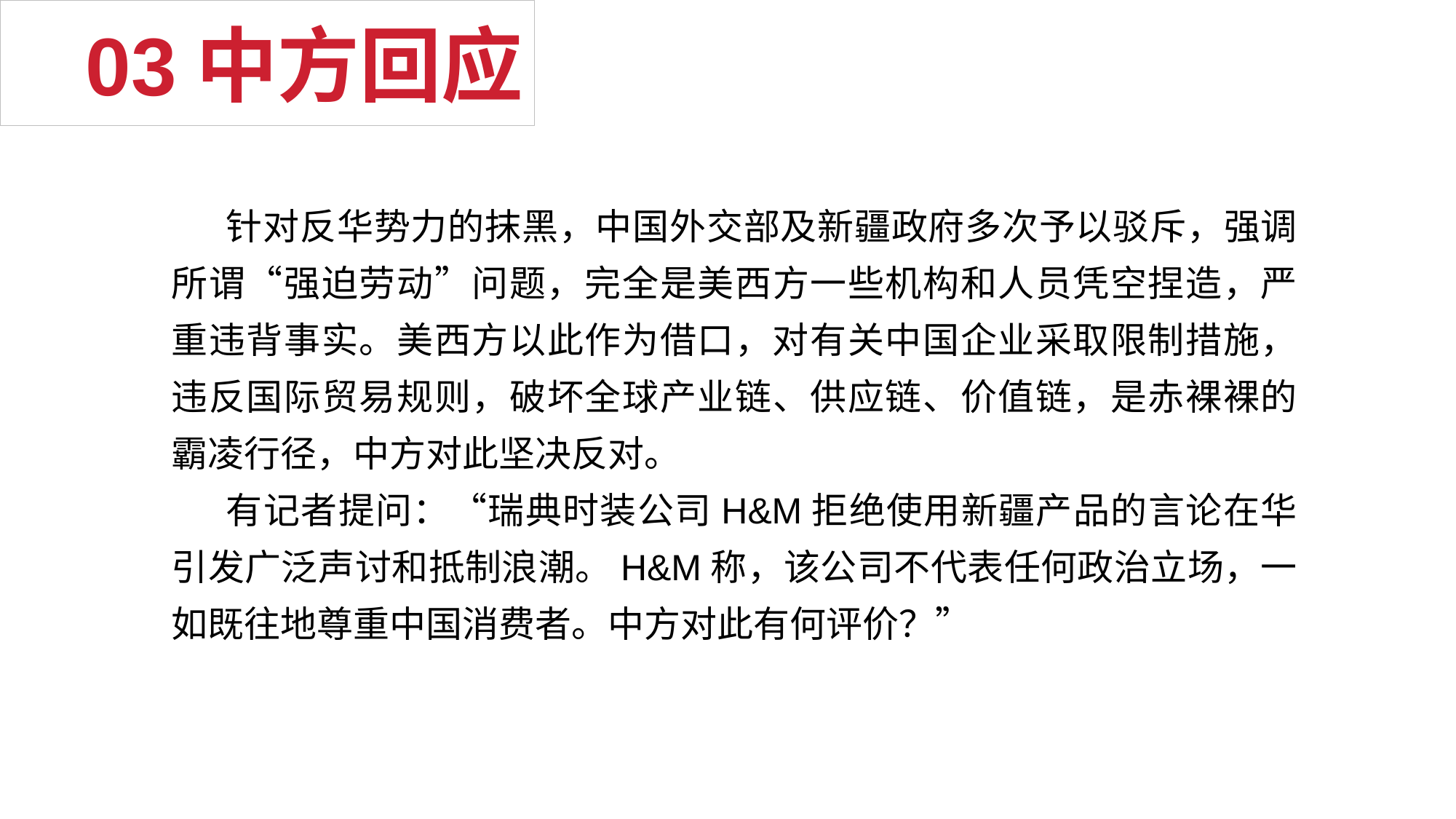

03中方回应
针对反华势力的抹黑，中国外交部及新疆政府多次予以驳斥，强调所谓“强迫劳动”问题，完全是美西方一些机构和人员凭空捏造，严重违背事实。美西方以此作为借口，对有关中国企业采取限制措施，违反国际贸易规则，破坏全球产业链、供应链、价值链，是赤裸裸的霸凌行径，中方对此坚决反对。
有记者提问：“瑞典时装公司H&M拒绝使用新疆产品的言论在华引发广泛声讨和抵制浪潮。H&M称，该公司不代表任何政治立场，一如既往地尊重中国消费者。中方对此有何评价？”